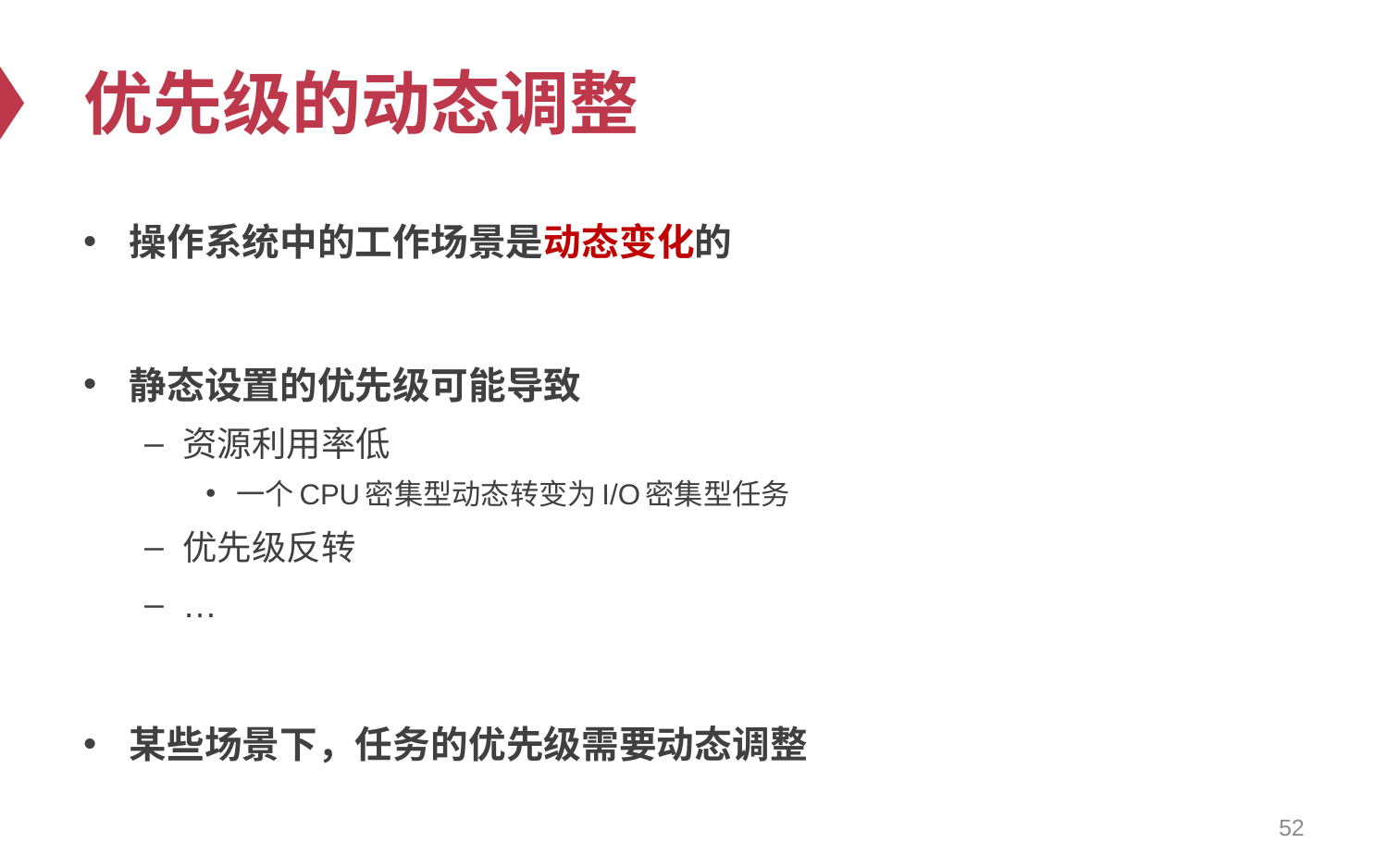

# 优先级的动态调整
操作系统中的工作场景是动态变化的

静态设置的优先级可能导致
资源利用率低
一个CPU密集型动态转变为I/O密集型任务
优先级反转
…

某些场景下，任务的优先级需要动态调整
52